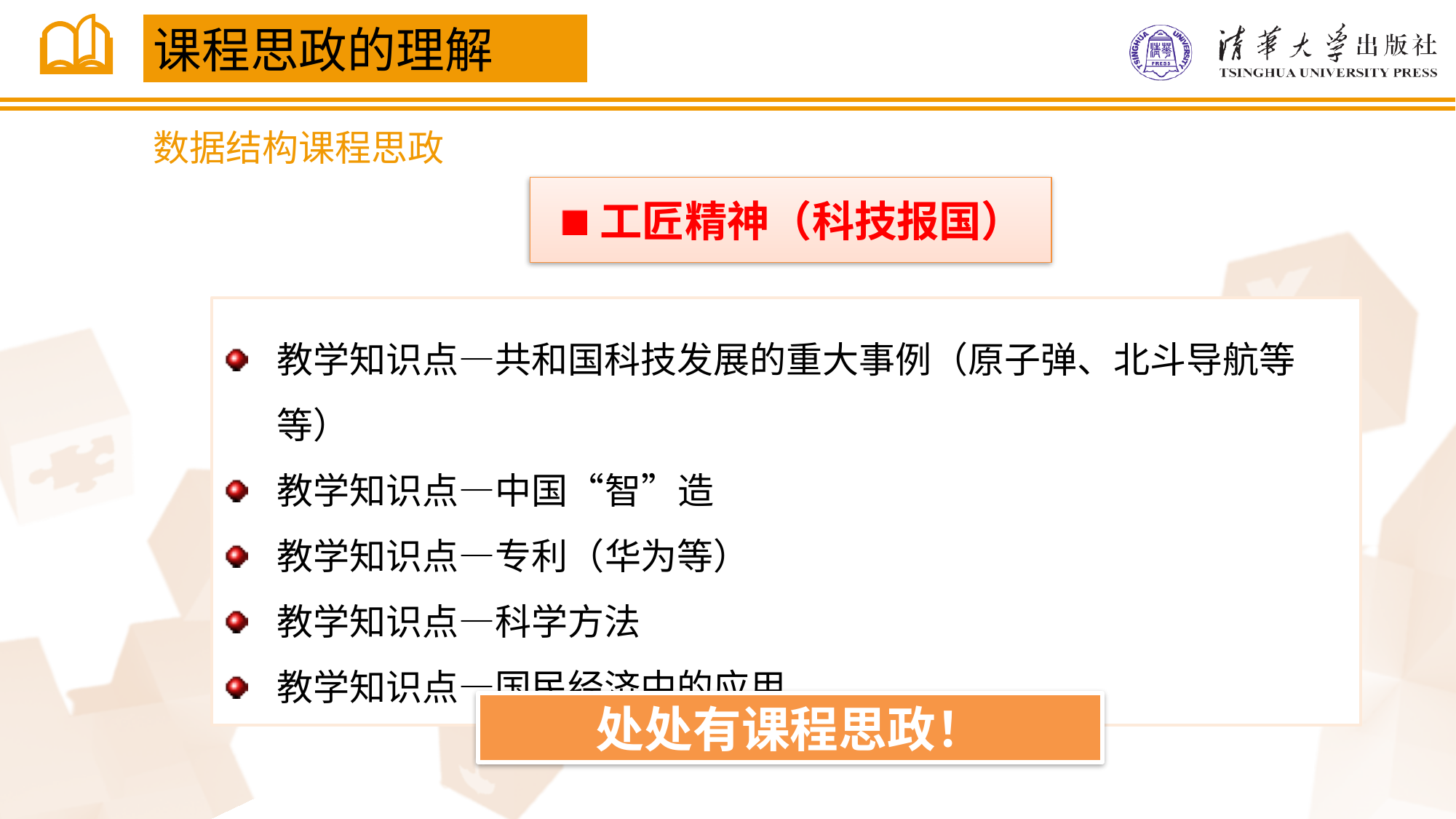

课程思政的理解

数据结构课程思政
工匠精神（科技报国）
教学知识点—共和国科技发展的重大事例（原子弹、北斗导航等等）
教学知识点—中国“智”造
教学知识点—专利（华为等）
教学知识点—科学方法
教学知识点—国民经济中的应用
处处有课程思政！